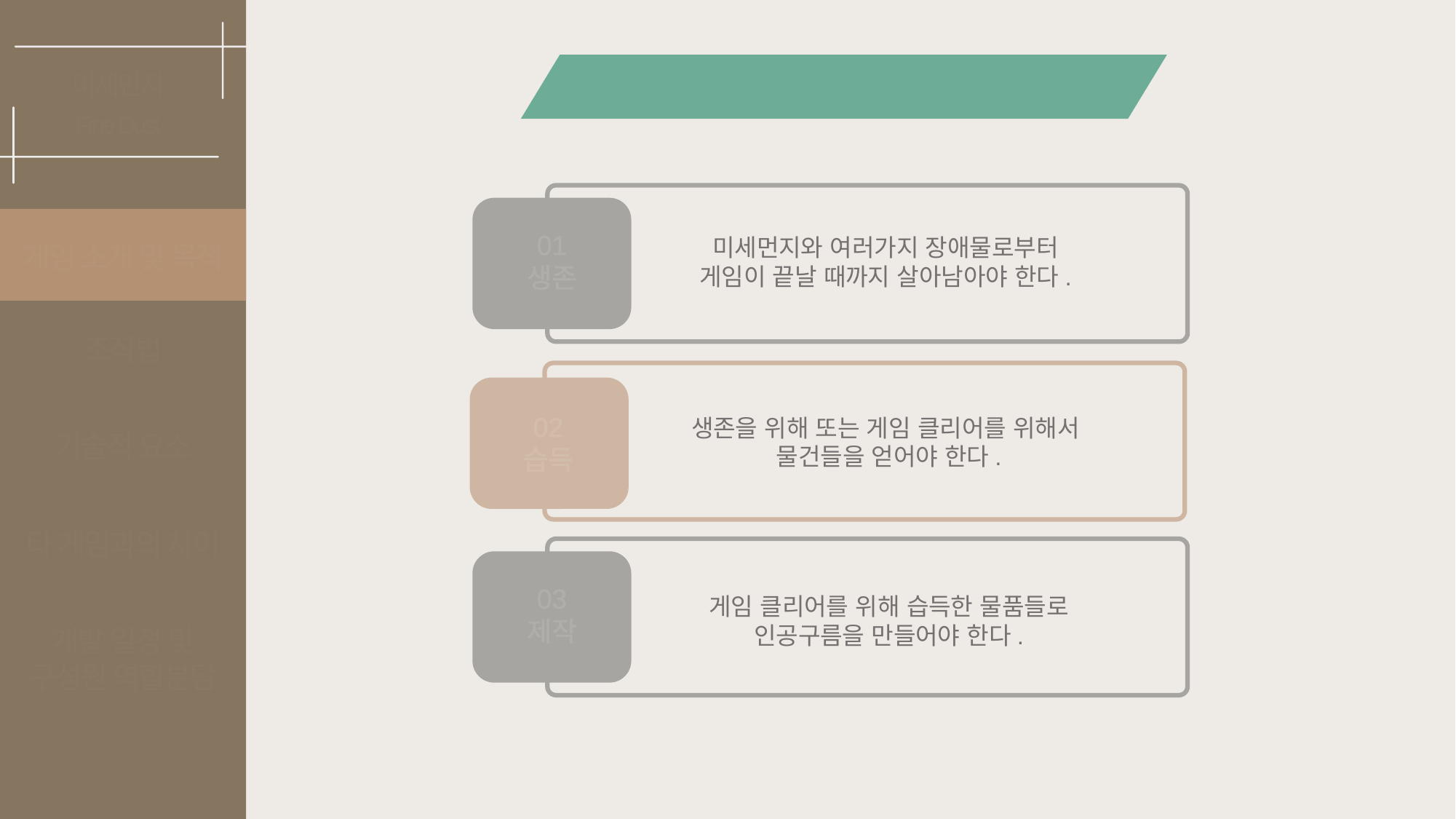

컨텐츠
미세먼지
Fine Dust

01
생존
미세먼지와 여러가지 장애물로부터
게임이 끝날 때까지 살아남아야 한다.
게임 소개 및 목적
조작법

02
습득
생존을 위해 또는 게임 클리어를 위해서
물건들을 얻어야 한다.
기술적 요소
타 게임과의 차이

03
제작
게임 클리어를 위해 습득한 물품들로
인공구름을 만들어야 한다.
개발 일정 및
구성원 역할분담